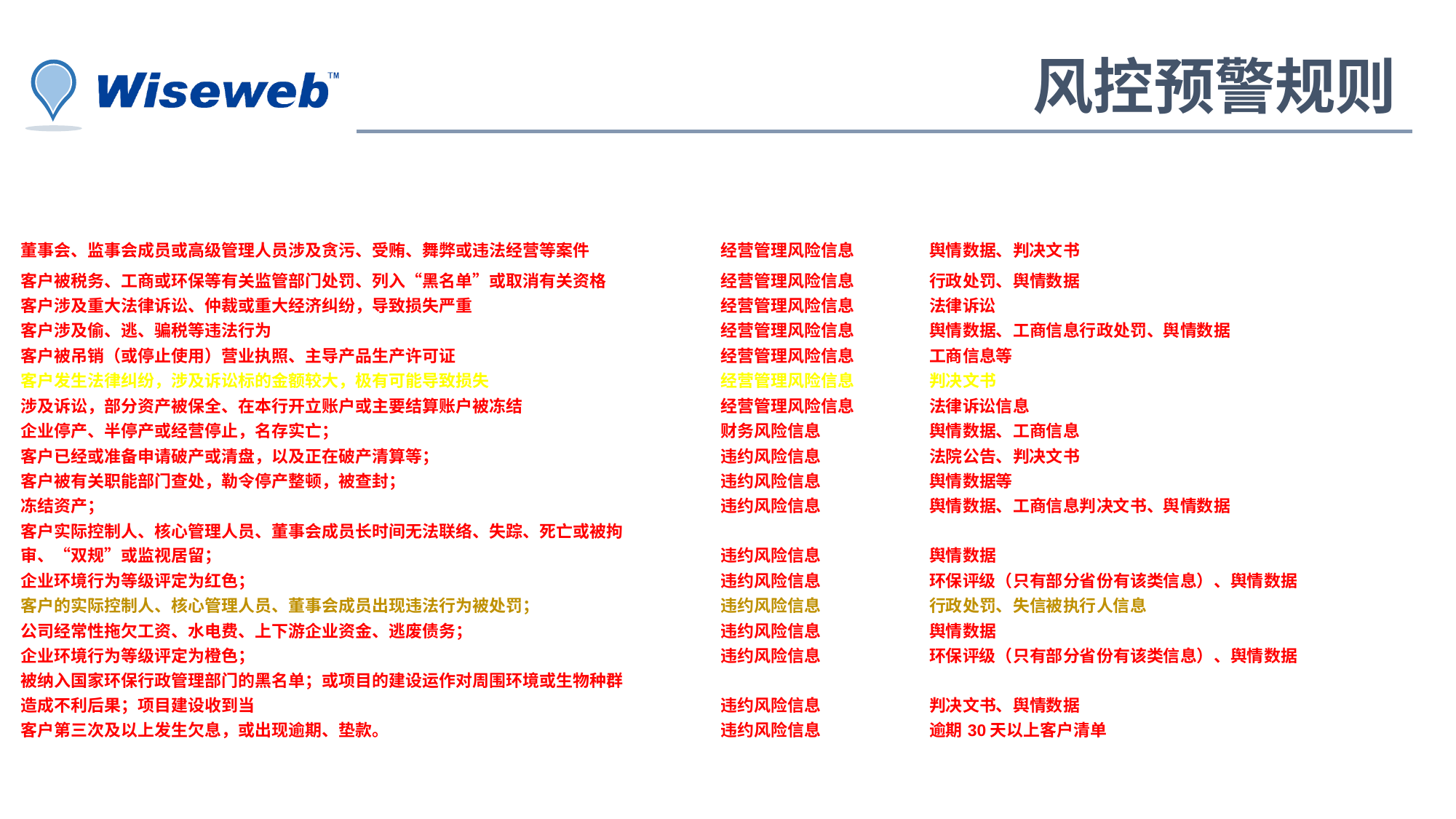

# 风控预警规则
| 董事会、监事会成员或高级管理人员涉及贪污、受贿、舞弊或违法经营等案件 |  | 经营管理风险信息 | 舆情数据、判决文书 |
| --- | --- | --- | --- |
| 客户被税务、工商或环保等有关监管部门处罚、列入“黑名单”或取消有关资格 |  | 经营管理风险信息 | 行政处罚、舆情数据 |
| 客户涉及重大法律诉讼、仲裁或重大经济纠纷，导致损失严重 |  | 经营管理风险信息 | 法律诉讼 |
| 客户涉及偷、逃、骗税等违法行为 |  | 经营管理风险信息 | 舆情数据、工商信息行政处罚、舆情数据 |
| 客户被吊销（或停止使用）营业执照、主导产品生产许可证 |  | 经营管理风险信息 | 工商信息等 |
| 客户发生法律纠纷，涉及诉讼标的金额较大，极有可能导致损失 |  | 经营管理风险信息 | 判决文书 |
| 涉及诉讼，部分资产被保全、在本行开立账户或主要结算账户被冻结 |  | 经营管理风险信息 | 法律诉讼信息 |
| 企业停产、半停产或经营停止，名存实亡； |  | 财务风险信息 | 舆情数据、工商信息 |
| 客户已经或准备申请破产或清盘，以及正在破产清算等； |  | 违约风险信息 | 法院公告、判决文书 |
| 客户被有关职能部门查处，勒令停产整顿，被查封； |  | 违约风险信息 | 舆情数据等 |
| 冻结资产； |  | 违约风险信息 | 舆情数据、工商信息判决文书、舆情数据 |
| 客户实际控制人、核心管理人员、董事会成员长时间无法联络、失踪、死亡或被拘审、“双规”或监视居留； |  | 违约风险信息 | 舆情数据 |
| 企业环境行为等级评定为红色； |  | 违约风险信息 | 环保评级（只有部分省份有该类信息）、舆情数据 |
| 客户的实际控制人、核心管理人员、董事会成员出现违法行为被处罚； |  | 违约风险信息 | 行政处罚、失信被执行人信息 |
| 公司经常性拖欠工资、水电费、上下游企业资金、逃废债务； |  | 违约风险信息 | 舆情数据 |
| 企业环境行为等级评定为橙色； |  | 违约风险信息 | 环保评级（只有部分省份有该类信息）、舆情数据 |
| 被纳入国家环保行政管理部门的黑名单；或项目的建设运作对周围环境或生物种群造成不利后果；项目建设收到当 |  | 违约风险信息 | 判决文书、舆情数据 |
| 客户第三次及以上发生欠息，或出现逾期、垫款。 |  | 违约风险信息 | 逾期30天以上客户清单 |